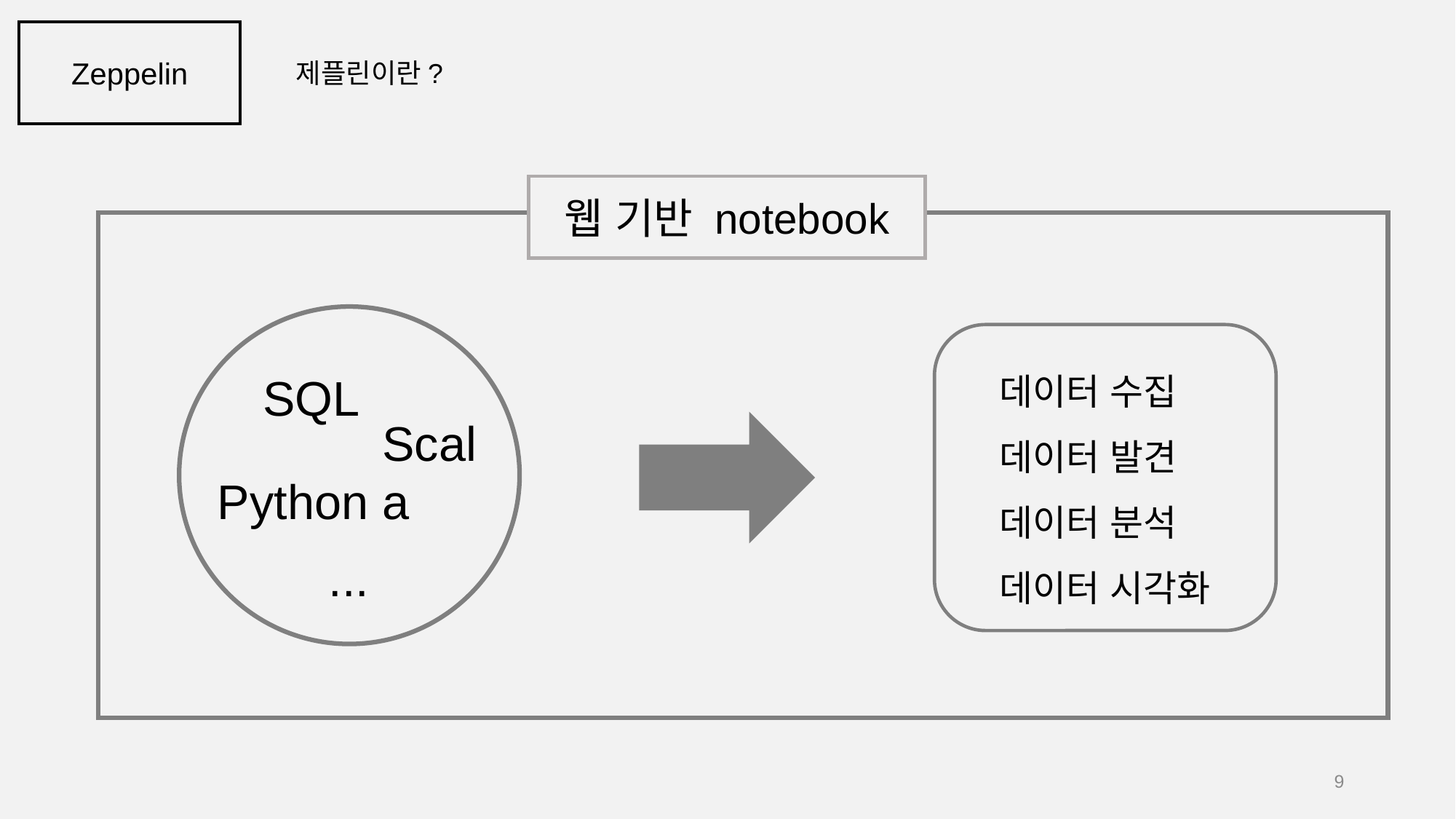

Zeppelin
제플린이란?
웹 기반 notebook

SQL
Scala
Python
...
   데이터 수집
   데이터 발견
   데이터 분석
   데이터 시각화
   '"

9